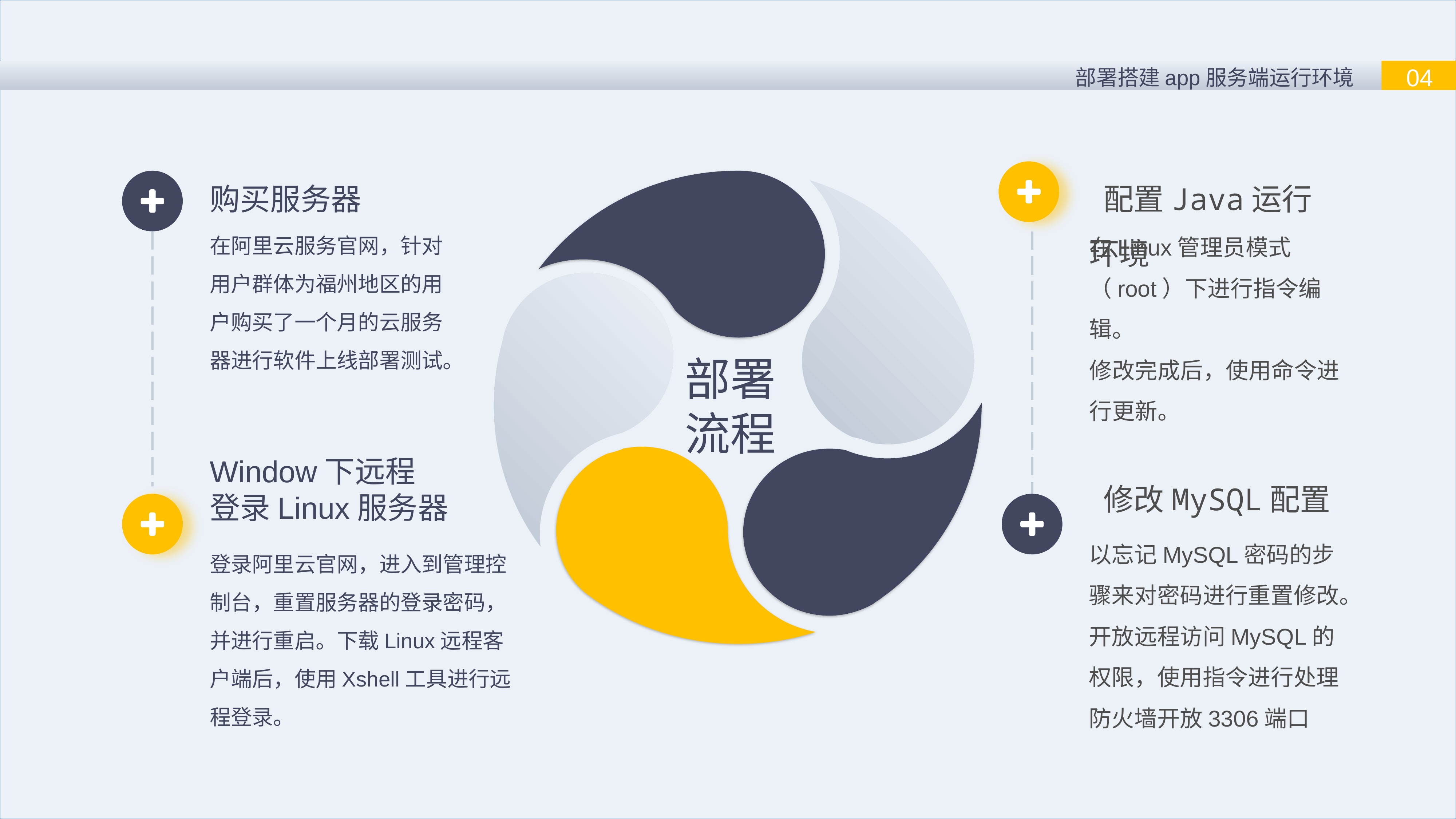

04

部署搭建app服务端运行环境
购买服务器
 配置Java运行环境

在阿里云服务官网，针对用户群体为福州地区的用户购买了一个月的云服务器进行软件上线部署测试。
在Linux管理员模式
（root）下进行指令编辑。
修改完成后，使用命令进行更新。

部署
流程

Window下远程
登录Linux服务器
 修改MySQL配置

以忘记MySQL密码的步骤来对密码进行重置修改。
开放远程访问MySQL的权限，使用指令进行处理
防火墙开放3306端口
登录阿里云官网，进入到管理控制台，重置服务器的登录密码，并进行重启。下载Linux远程客户端后，使用Xshell工具进行远程登录。